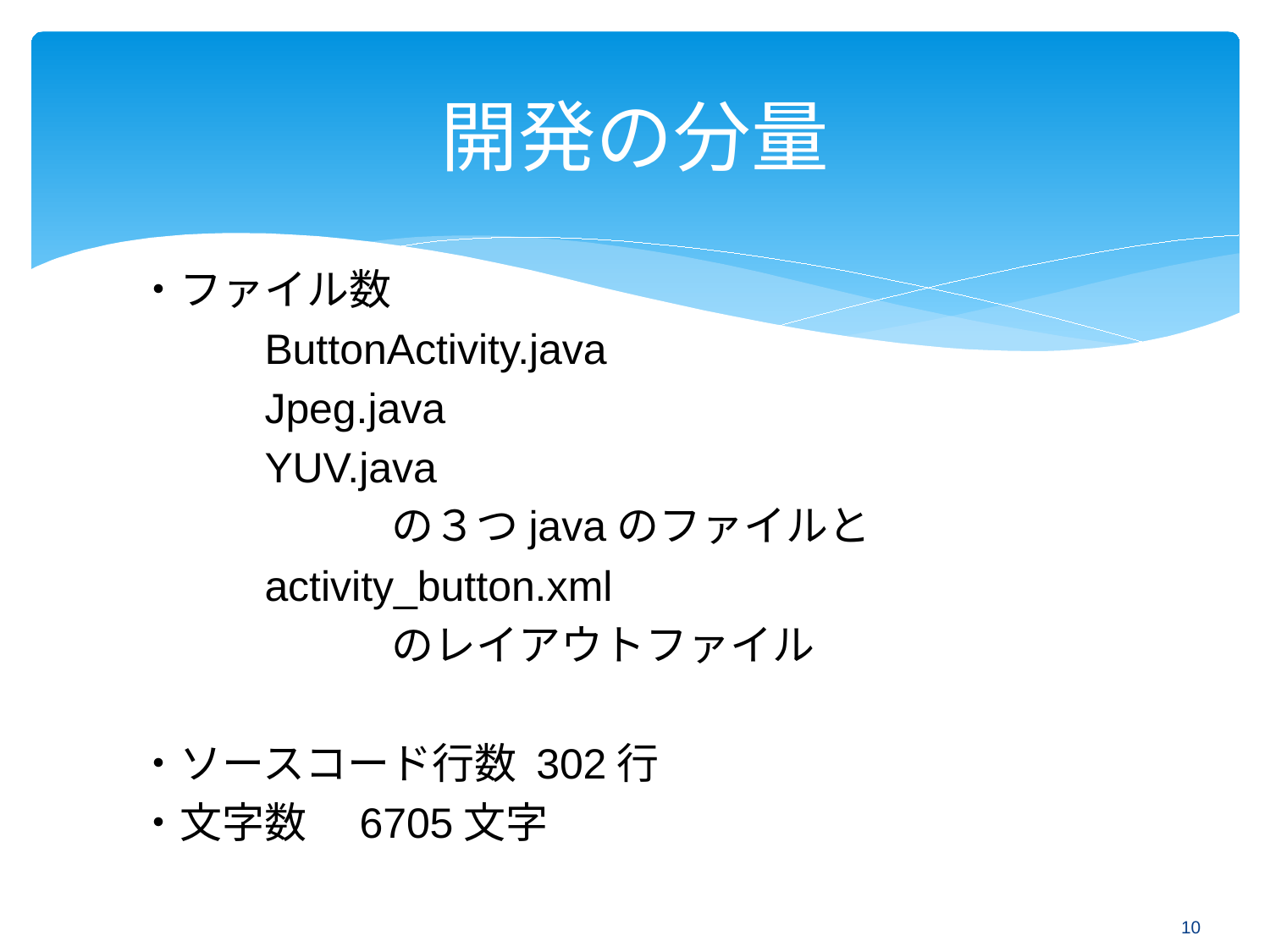

# 開発の分量
・ファイル数
	ButtonActivity.java
	Jpeg.java
	YUV.java
		の３つjavaのファイルと
	activity_button.xml
		のレイアウトファイル

・ソースコード行数 302行
・文字数　6705文字
10